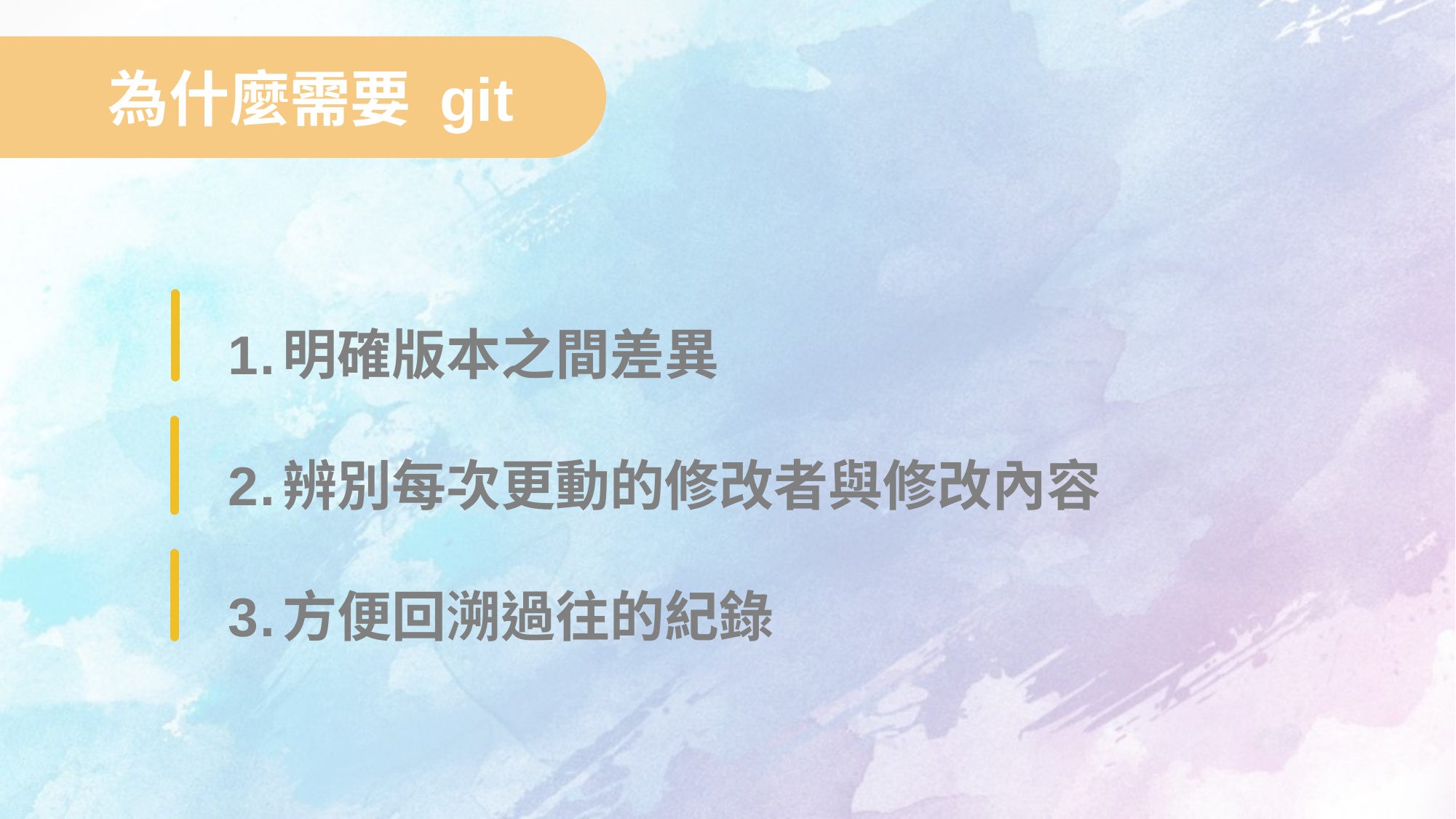

為什麼需要 git
明確版本之間差異
辨別每次更動的修改者與修改內容
方便回溯過往的紀錄